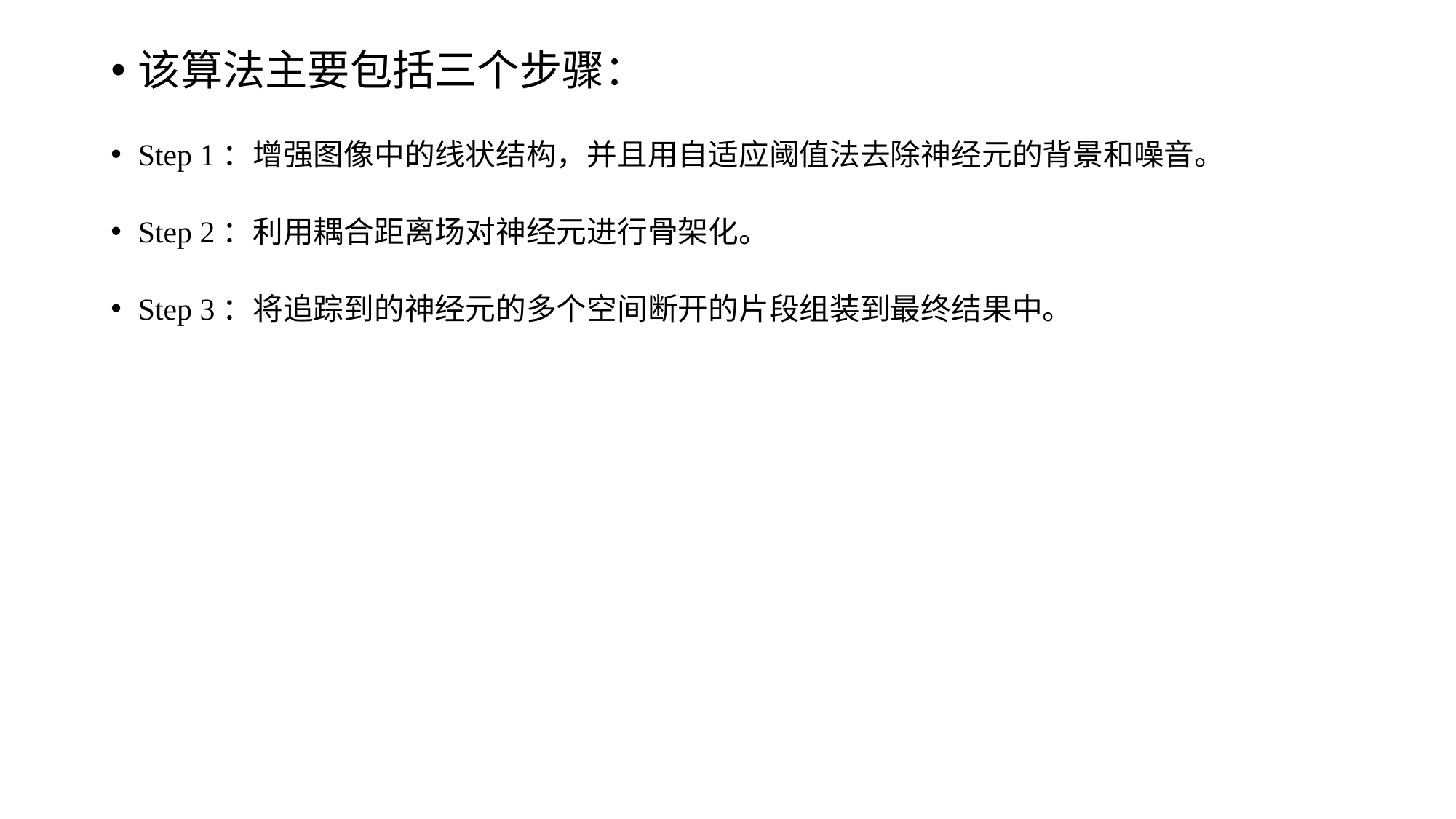

# 该算法主要包括三个步骤：
Step 1：增强图像中的线状结构，并且用自适应阈值法去除神经元的背景和噪音。
Step 2：利用耦合距离场对神经元进行骨架化。
Step 3：将追踪到的神经元的多个空间断开的片段组装到最终结果中。